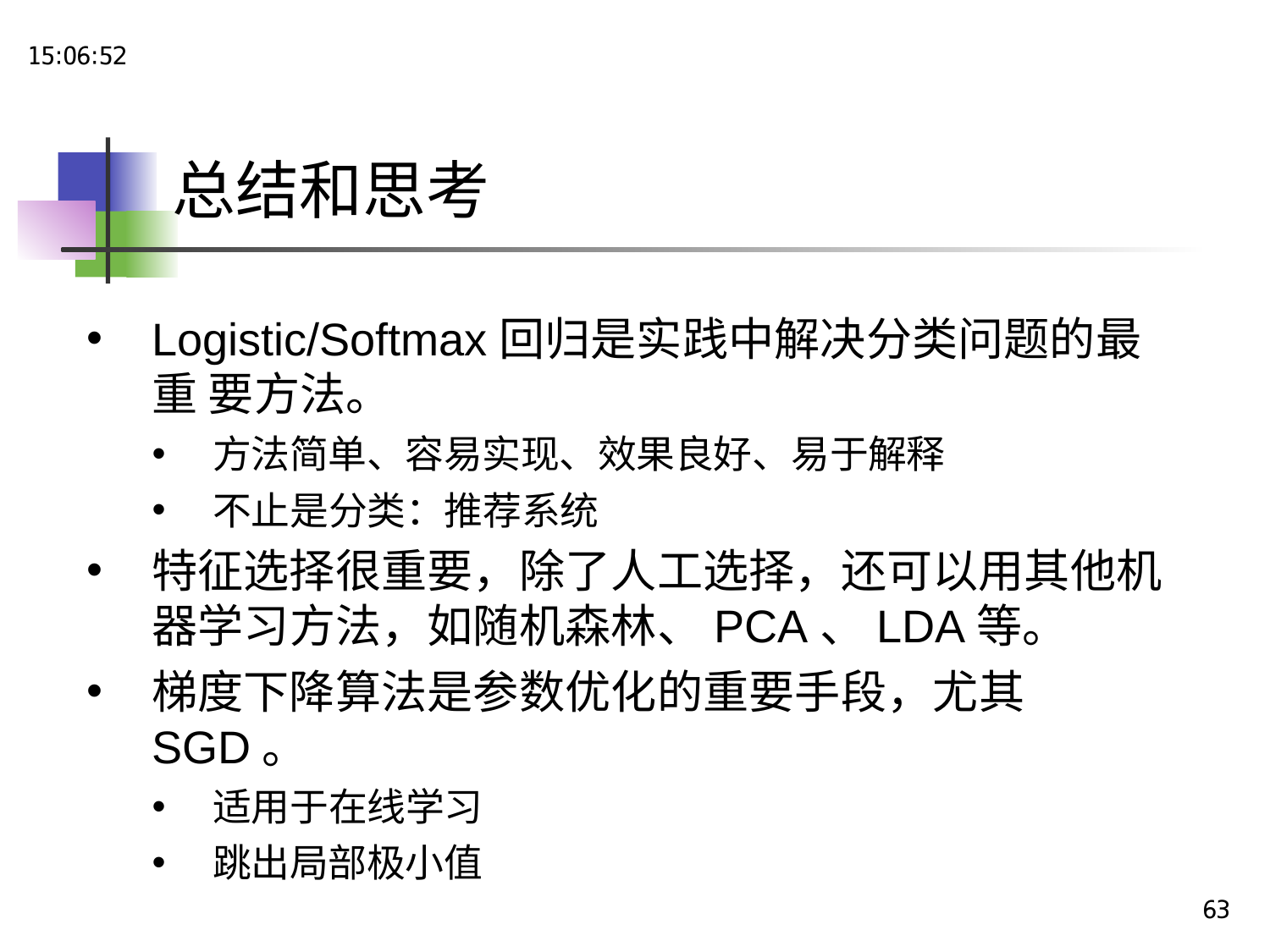

15:06:52
# 总结和思考
Logistic/Softmax回归是实践中解决分类问题的最重 要方法。
方法简单、容易实现、效果良好、易于解释
不止是分类：推荐系统
特征选择很重要，除了人工选择，还可以用其他机 器学习方法，如随机森林、PCA、LDA等。
梯度下降算法是参数优化的重要手段，尤其SGD。
适用于在线学习
跳出局部极小值
63